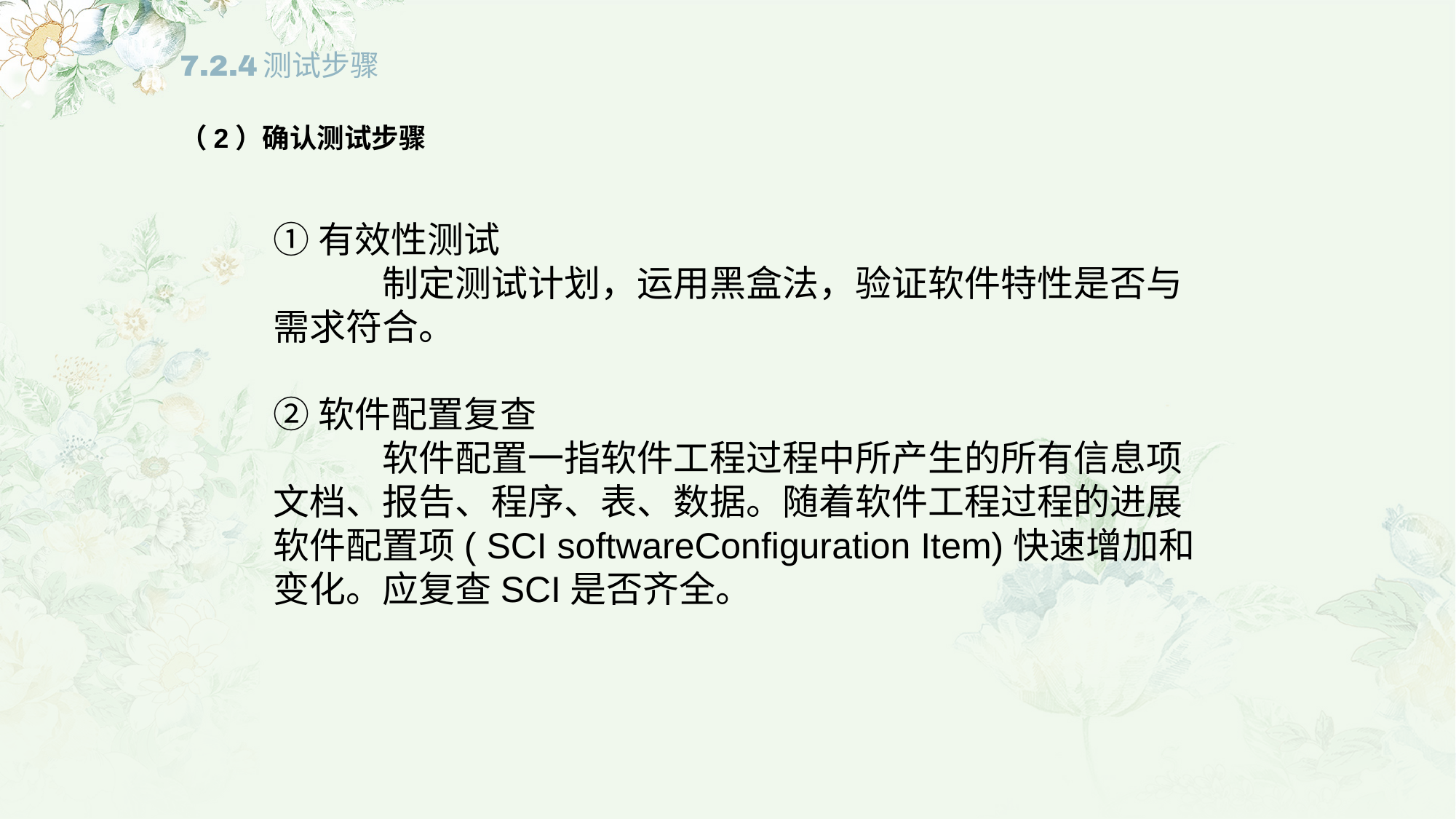

# 7.2.4测试步骤
（2）确认测试步骤
①有效性测试
	制定测试计划，运用黑盒法，验证软件特性是否与需求符合。

②软件配置复查
	软件配置一指软件工程过程中所产生的所有信息项文档、报告、程序、表、数据。随着软件工程过程的进展软件配置项( SCI softwareConfiguration Item)快速增加和变化。应复查SCI是否齐全。